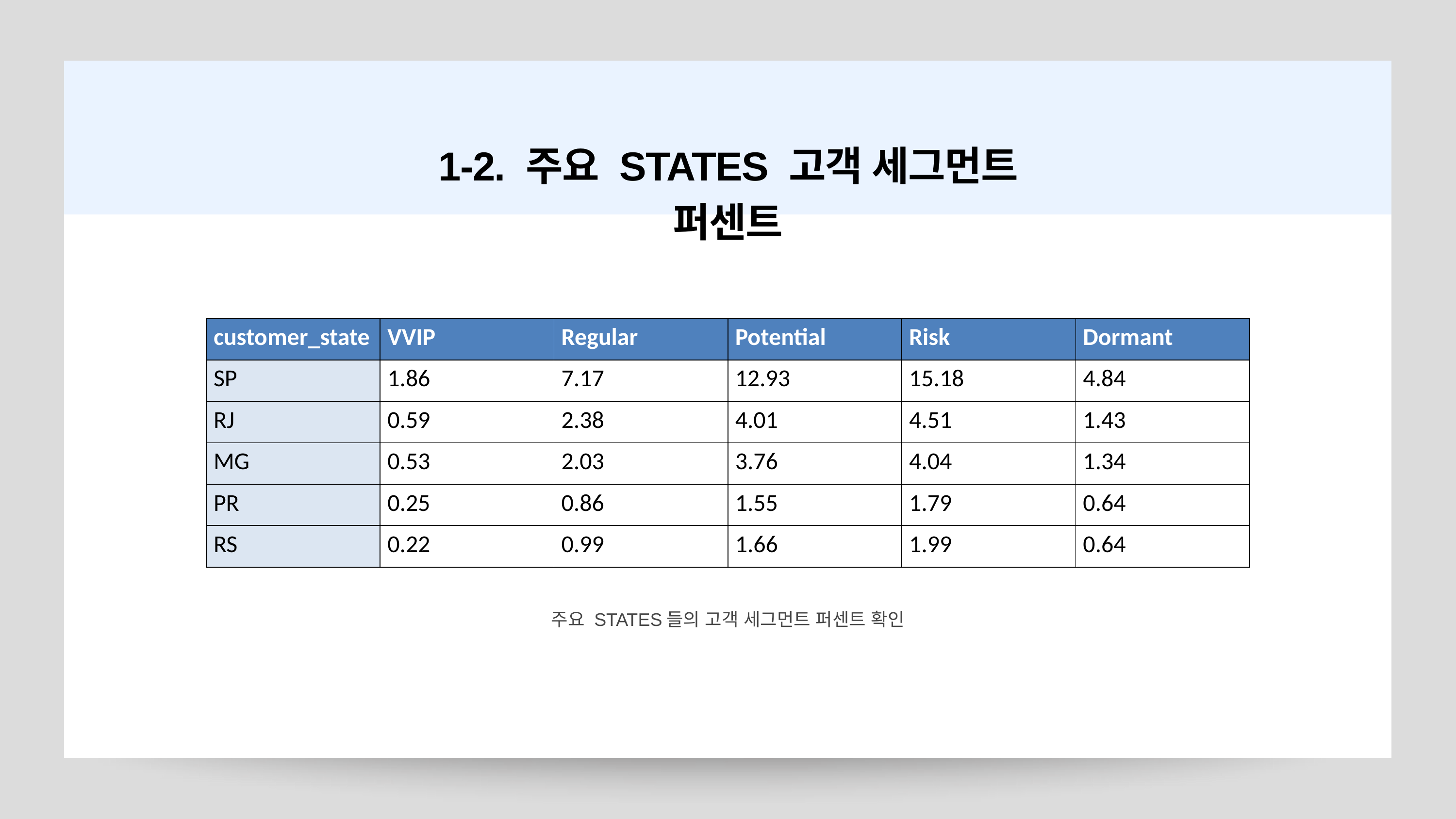

1-2. 주요 STATES 고객 세그먼트 퍼센트
| customer\_state | VVIP | Regular | Potential | Risk | Dormant |
| --- | --- | --- | --- | --- | --- |
| SP | 1.86 | 7.17 | 12.93 | 15.18 | 4.84 |
| RJ | 0.59 | 2.38 | 4.01 | 4.51 | 1.43 |
| MG | 0.53 | 2.03 | 3.76 | 4.04 | 1.34 |
| PR | 0.25 | 0.86 | 1.55 | 1.79 | 0.64 |
| RS | 0.22 | 0.99 | 1.66 | 1.99 | 0.64 |

주요 STATES들의 고객 세그먼트 퍼센트 확인